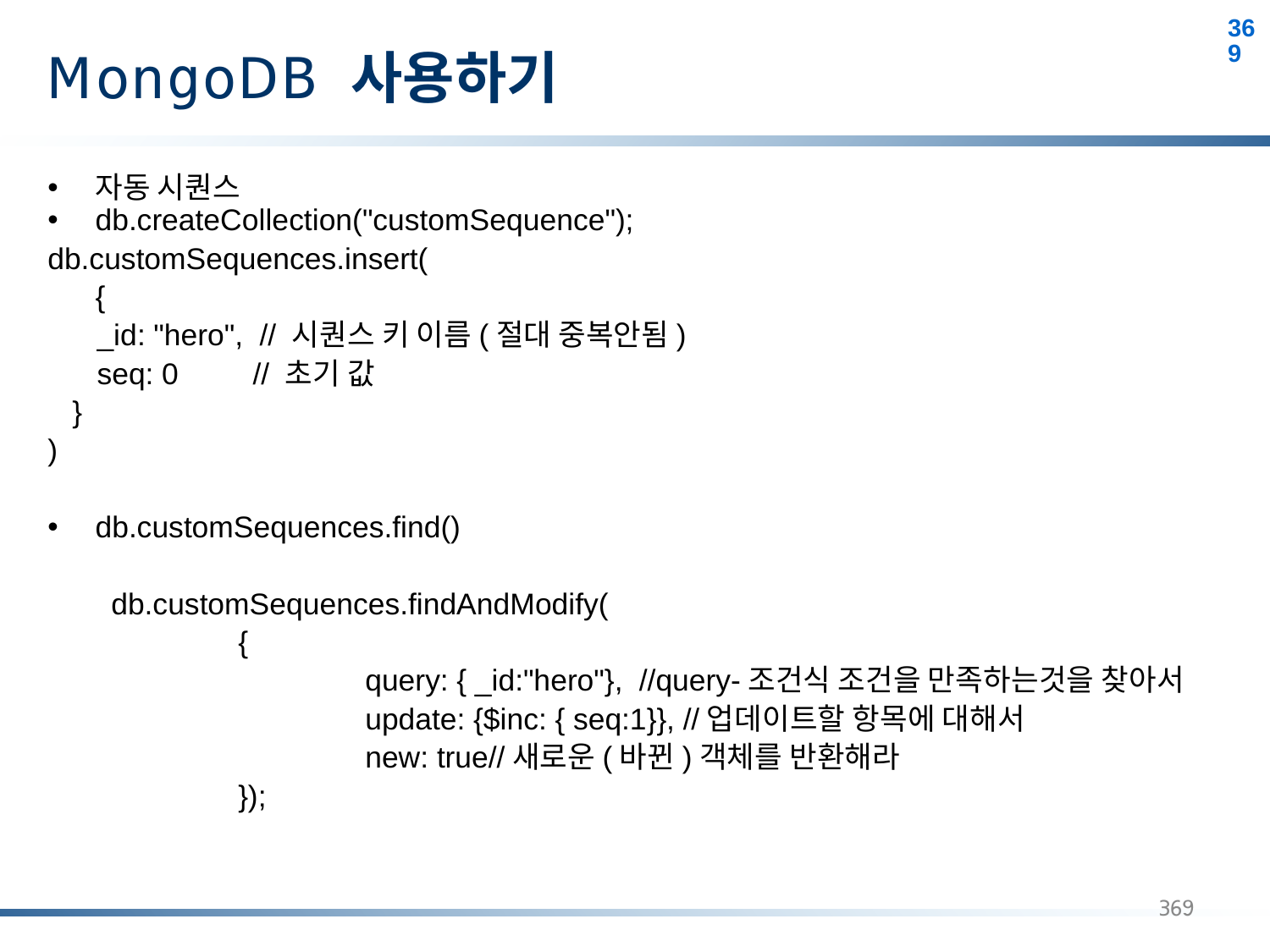

# MongoDB 사용하기
자동 시퀀스
db.createCollection("customSequence");
db.customSequences.insert(
	{
      _id: "hero",  // 시퀀스 키 이름(절대 중복안됨)
      seq: 0         // 초기 값
   }
)

db.customSequences.find()

db.customSequences.findAndModify(
	{
	 	query: { _id:"hero"},  //query-조건식 조건을 만족하는것을 찾아서
	 	update: {$inc: { seq:1}}, //업데이트할 항목에 대해서
	 	new: true//새로운(바뀐)객체를 반환해라
	});

369